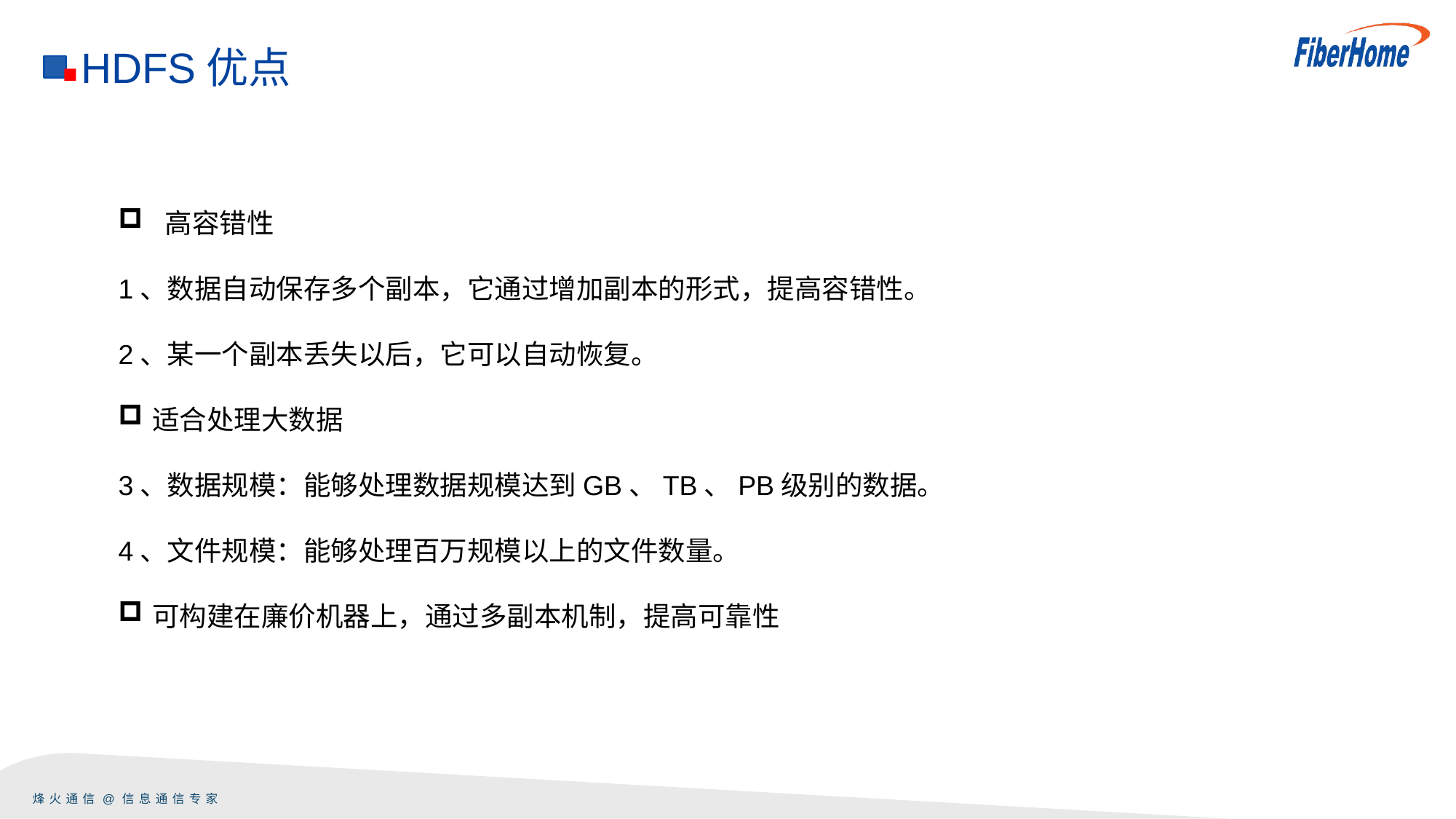

HDFS优点
 高容错性
1、数据自动保存多个副本，它通过增加副本的形式，提高容错性。
2、某一个副本丢失以后，它可以自动恢复。
适合处理大数据
3、数据规模：能够处理数据规模达到GB、TB、PB级别的数据。
4、文件规模：能够处理百万规模以上的文件数量。
可构建在廉价机器上，通过多副本机制，提高可靠性